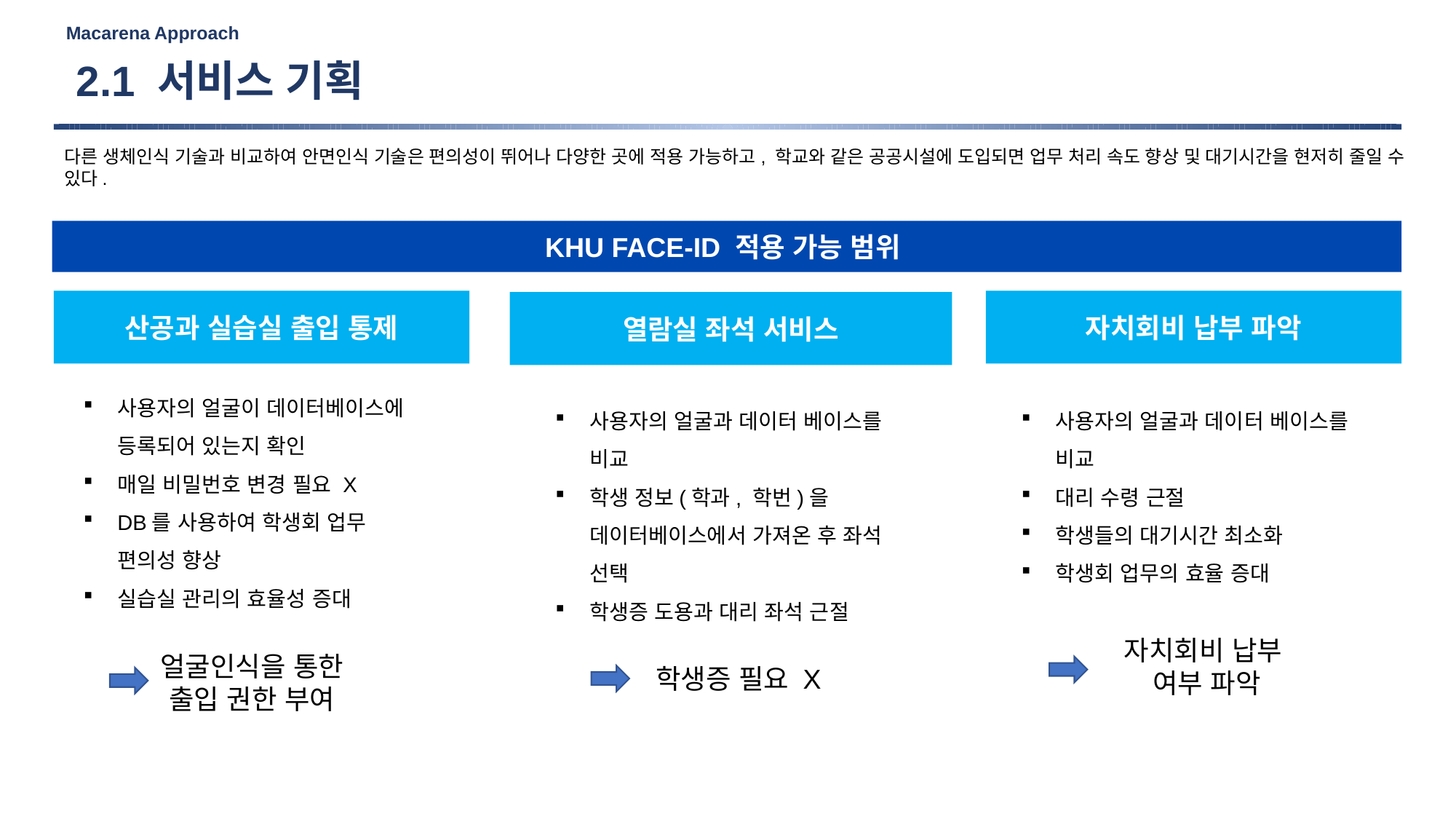

Macarena Approach
2.1 서비스 기획

다른 생체인식 기술과 비교하여 안면인식 기술은 편의성이 뛰어나 다양한 곳에 적용 가능하고, 학교와 같은 공공시설에 도입되면 업무 처리 속도 향상 및 대기시간을 현저히 줄일 수 있다.
KHU FACE-ID 적용 가능 범위
산공과 실습실 출입 통제
자치회비 납부 파악
열람실 좌석 서비스

사용자의 얼굴이 데이터베이스에 등록되어 있는지 확인
매일 비밀번호 변경 필요 X
DB를 사용하여 학생회 업무 편의성 향상
실습실 관리의 효율성 증대

사용자의 얼굴과 데이터 베이스를 비교
학생 정보(학과, 학번)을 데이터베이스에서 가져온 후 좌석 선택
학생증 도용과 대리 좌석 근절
사용자의 얼굴과 데이터 베이스를 비교
대리 수령 근절
학생들의 대기시간 최소화
학생회 업무의 효율 증대
자치회비 납부
여부 파악
얼굴인식을 통한 출입 권한 부여
학생증 필요 X